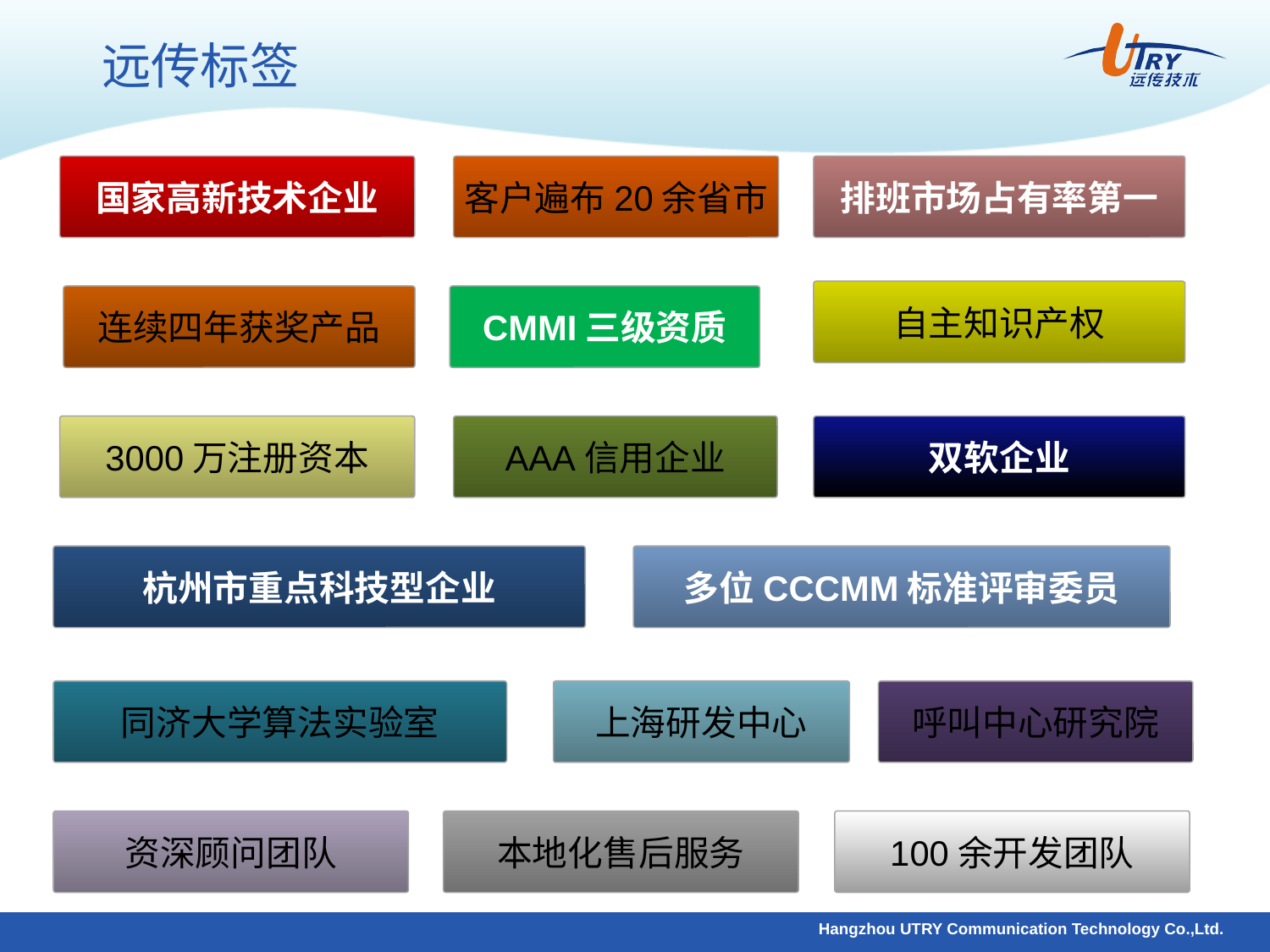

远传标签
国家高新技术企业
客户遍布20余省市
排班市场占有率第一
自主知识产权
连续四年获奖产品
CMMI三级资质
3000万注册资本
AAA信用企业
双软企业
杭州市重点科技型企业
多位CCCMM标准评审委员
同济大学算法实验室
上海研发中心
呼叫中心研究院
资深顾问团队
本地化售后服务
100余开发团队